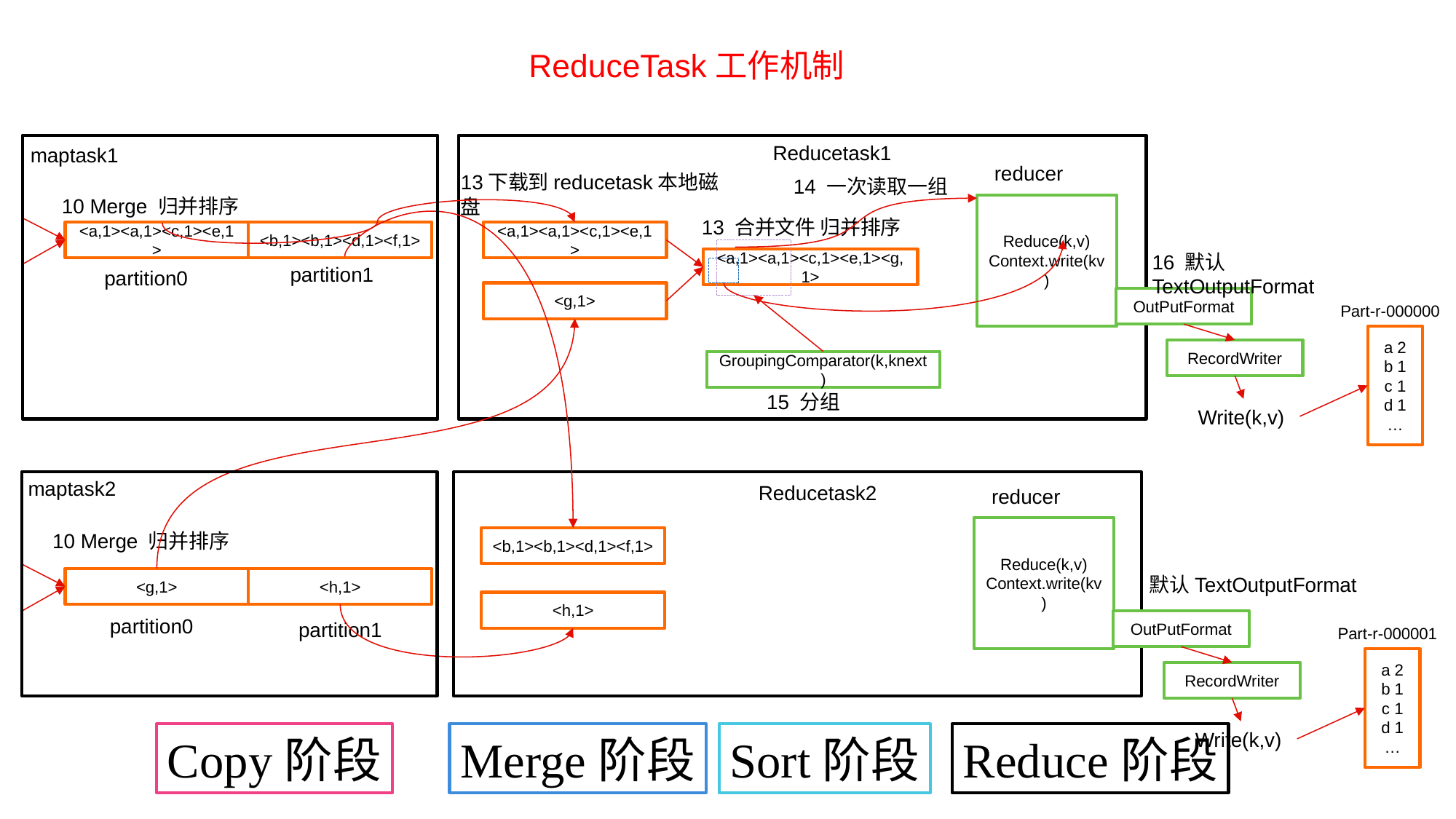

ReduceTask工作机制

Reducetask1

maptask1
reducer
13下载到reducetask本地磁盘
14 一次读取一组
10 Merge 归并排序
Reduce(k,v)
Context.write(kv)
13 合并文件 归并排序
<a,1><a,1><c,1><e,1>
<b,1><b,1><d,1><f,1>
<a,1><a,1><c,1><e,1>

16 默认TextOutputFormat
<a,1><a,1><c,1><e,1><g,1>
partition1

partition0
<g,1>
OutPutFormat
Part-r-000000
a 2
b 1
c 1
d 1
…
RecordWriter
GroupingComparator(k,knext)
15 分组
Write(k,v)
maptask2

Reducetask2
reducer
Reduce(k,v)
Context.write(kv)
10 Merge 归并排序
<b,1><b,1><d,1><f,1>
默认TextOutputFormat
<g,1>
<h,1>
<h,1>
partition0
OutPutFormat
partition1
Part-r-000001
a 2
b 1
c 1
d 1
…
RecordWriter
Write(k,v)
Copy阶段
Merge阶段
Sort阶段
Reduce阶段